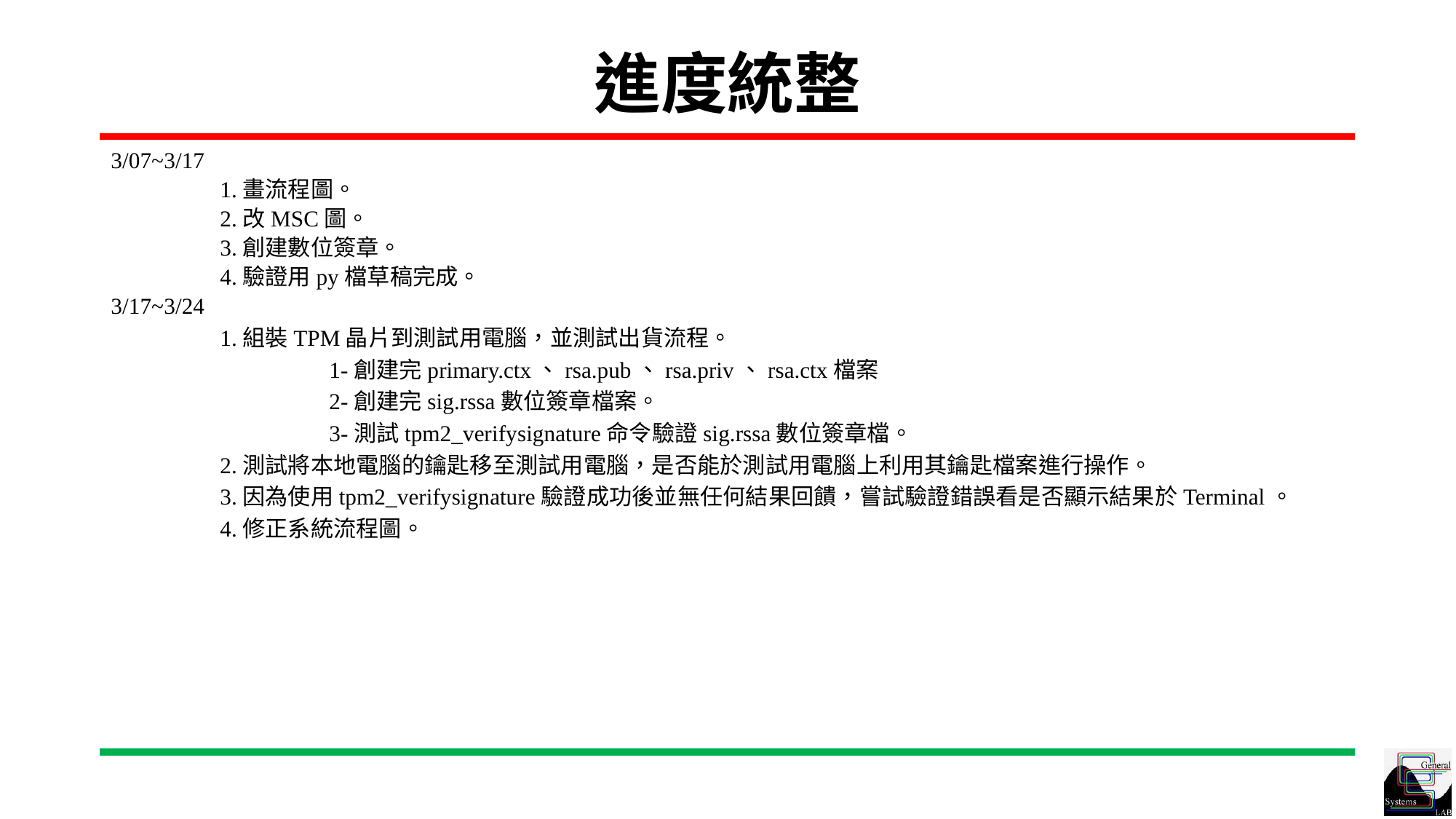

# 進度統整
3/07~3/17
	1.畫流程圖。
	2.改MSC圖。
	3.創建數位簽章。
	4.驗證用py檔草稿完成。
3/17~3/24
	1.組裝TPM晶片到測試用電腦，並測試出貨流程。
		1-創建完primary.ctx、rsa.pub、rsa.priv、rsa.ctx檔案
		2-創建完sig.rssa數位簽章檔案。
		3-測試tpm2_verifysignature命令驗證sig.rssa數位簽章檔。
	2.測試將本地電腦的鑰匙移至測試用電腦，是否能於測試用電腦上利用其鑰匙檔案進行操作。
	3.因為使用tpm2_verifysignature驗證成功後並無任何結果回饋，嘗試驗證錯誤看是否顯示結果於Terminal。
	4.修正系統流程圖。